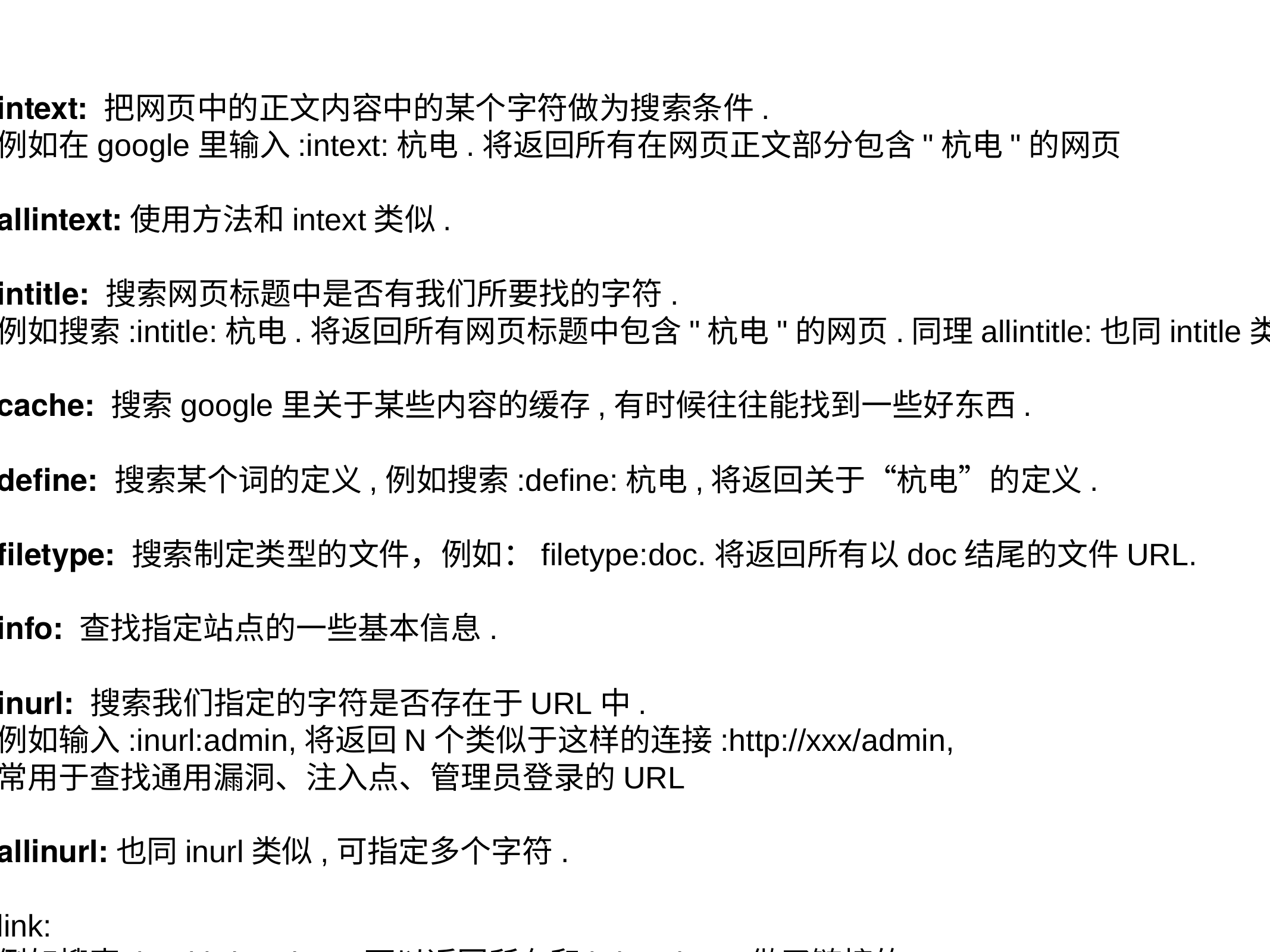

intext: 把网页中的正文内容中的某个字符做为搜索条件.
例如在google里输入:intext:杭电.将返回所有在网页正文部分包含"杭电"的网页

allintext:使用方法和intext类似.

intitle: 搜索网页标题中是否有我们所要找的字符.
例如搜索:intitle:杭电.将返回所有网页标题中包含"杭电"的网页.同理allintitle:也同intitle类似.

cache: 搜索google里关于某些内容的缓存,有时候往往能找到一些好东西.

define: 搜索某个词的定义,例如搜索:define:杭电,将返回关于“杭电”的定义.

filetype: 搜索制定类型的文件，例如：filetype:doc.将返回所有以doc结尾的文件URL.

info: 查找指定站点的一些基本信息.

inurl: 搜索我们指定的字符是否存在于URL中.
例如输入:inurl:admin,将返回N个类似于这样的连接:http://xxx/admin,
常用于查找通用漏洞、注入点、管理员登录的URL

allinurl:也同inurl类似,可指定多个字符.

link:
例如搜索:inurl:hdu.edu.cn可以返回所有和hdu.edu.cn做了链接的URL.

site:
搜索指定域名,如site:hdu.edu.cn.将返回所有和hdu.edu.cn有关的URL.